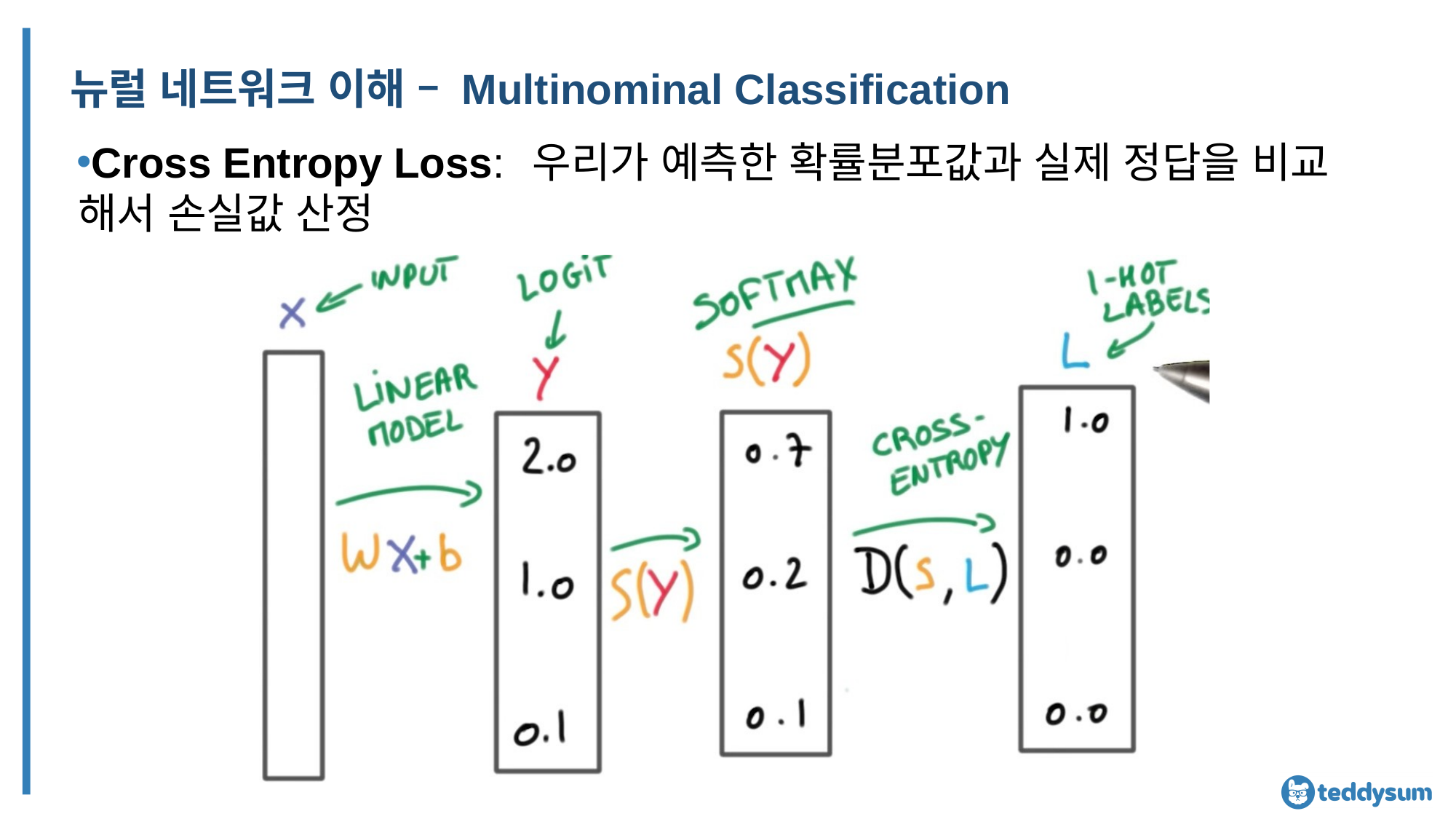

# 뉴럴 네트워크 이해 – Multinominal Classification
Cross Entropy Loss: 우리가 예측한 확률분포값과 실제 정답을 비교 해서 손실값 산정